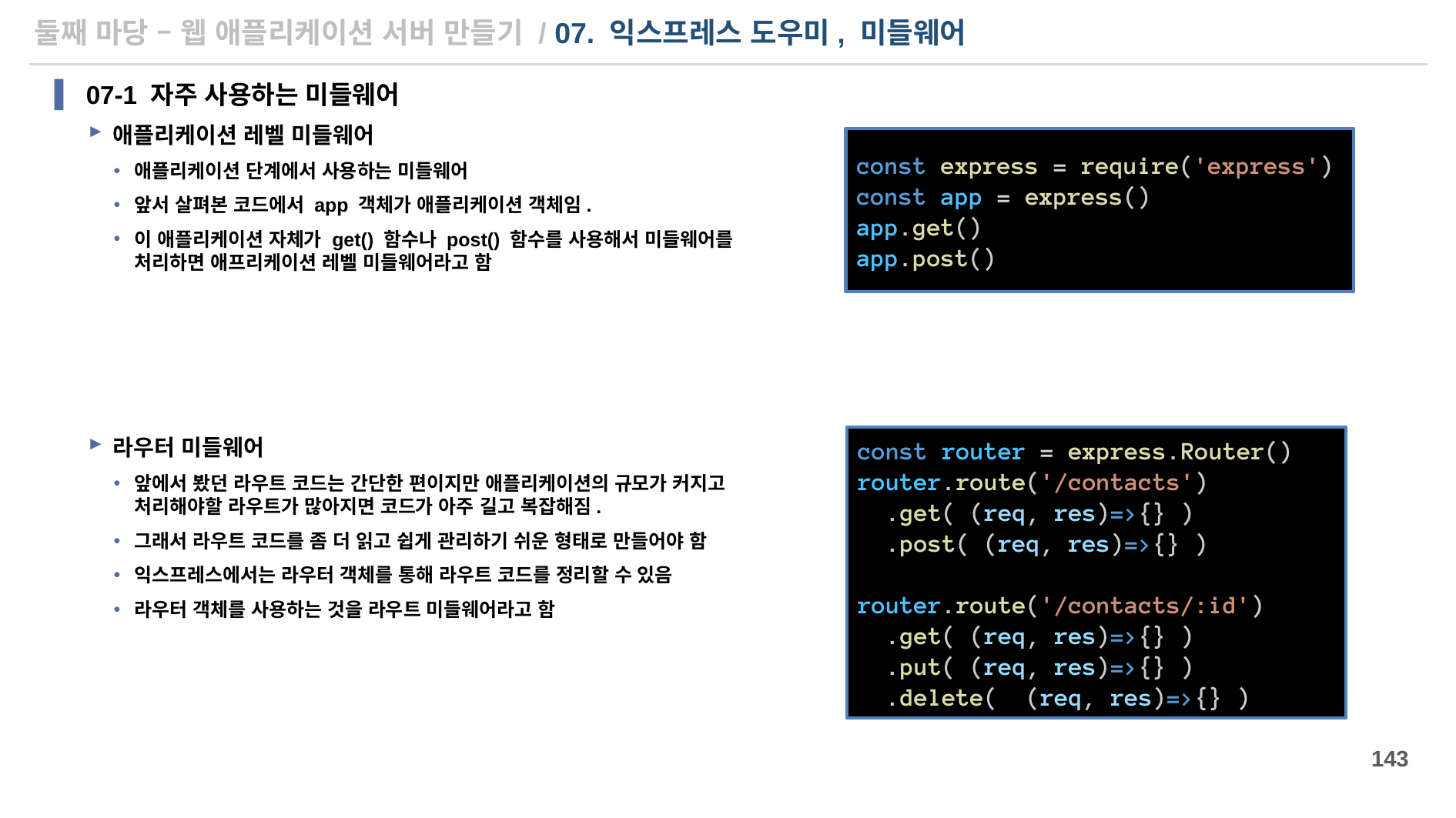

# 둘째 마당 – 웹 애플리케이션 서버 만들기 / 07. 익스프레스 도우미, 미들웨어
07-1 자주 사용하는 미들웨어
애플리케이션 레벨 미들웨어
애플리케이션 단계에서 사용하는 미들웨어
앞서 살펴본 코드에서 app 객체가 애플리케이션 객체임.
이 애플리케이션 자체가 get() 함수나 post() 함수를 사용해서 미들웨어를 처리하면 애프리케이션 레벨 미들웨어라고 함

라우터 미들웨어
앞에서 봤던 라우트 코드는 간단한 편이지만 애플리케이션의 규모가 커지고 처리해야할 라우트가 많아지면 코드가 아주 길고 복잡해짐.
그래서 라우트 코드를 좀 더 읽고 쉽게 관리하기 쉬운 형태로 만들어야 함
익스프레스에서는 라우터 객체를 통해 라우트 코드를 정리할 수 있음
라우터 객체를 사용하는 것을 라우트 미들웨어라고 함
const express = require('express')
const app = express()
app.get()
app.post()
const router = express.Router()
router.route('/contacts')
  .get( (req, res)=>{} )
  .post( (req, res)=>{} )

router.route('/contacts/:id')
  .get( (req, res)=>{} )
  .put( (req, res)=>{} )
  .delete(  (req, res)=>{} )
143